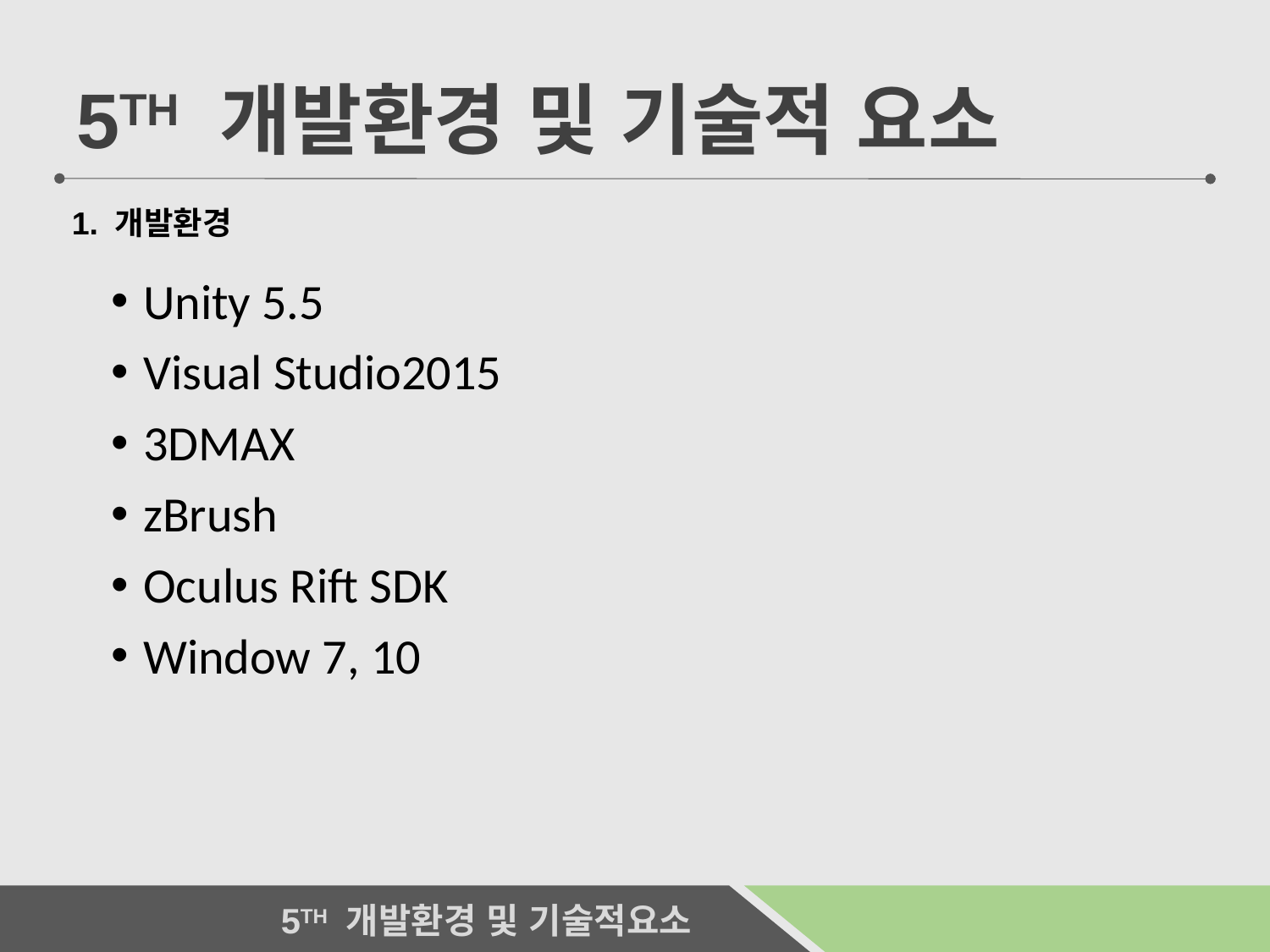

5TH 개발환경 및 기술적 요소
1. 개발환경
Unity 5.5
Visual Studio2015
3DMAX
zBrush
Oculus Rift SDK
Window 7, 10
15

 5TH 개발환경 및 기술적요소